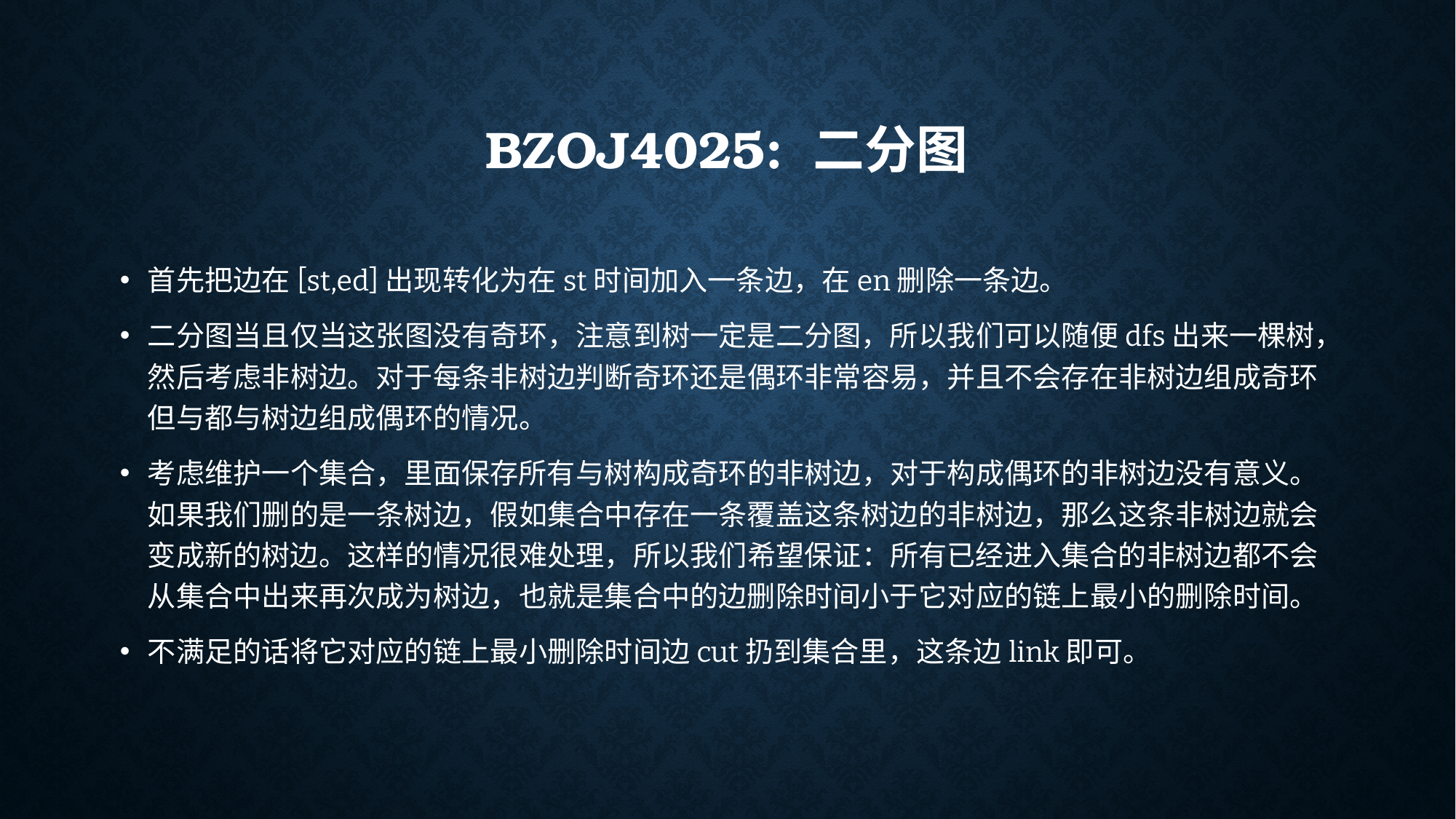

# BZOJ4025: 二分图
首先把边在[st,ed]出现转化为在st时间加入一条边，在en删除一条边。
二分图当且仅当这张图没有奇环，注意到树一定是二分图，所以我们可以随便dfs出来一棵树，然后考虑非树边。对于每条非树边判断奇环还是偶环非常容易，并且不会存在非树边组成奇环但与都与树边组成偶环的情况。
考虑维护一个集合，里面保存所有与树构成奇环的非树边，对于构成偶环的非树边没有意义。如果我们删的是一条树边，假如集合中存在一条覆盖这条树边的非树边，那么这条非树边就会变成新的树边。这样的情况很难处理，所以我们希望保证：所有已经进入集合的非树边都不会从集合中出来再次成为树边，也就是集合中的边删除时间小于它对应的链上最小的删除时间。
不满足的话将它对应的链上最小删除时间边cut扔到集合里，这条边link即可。